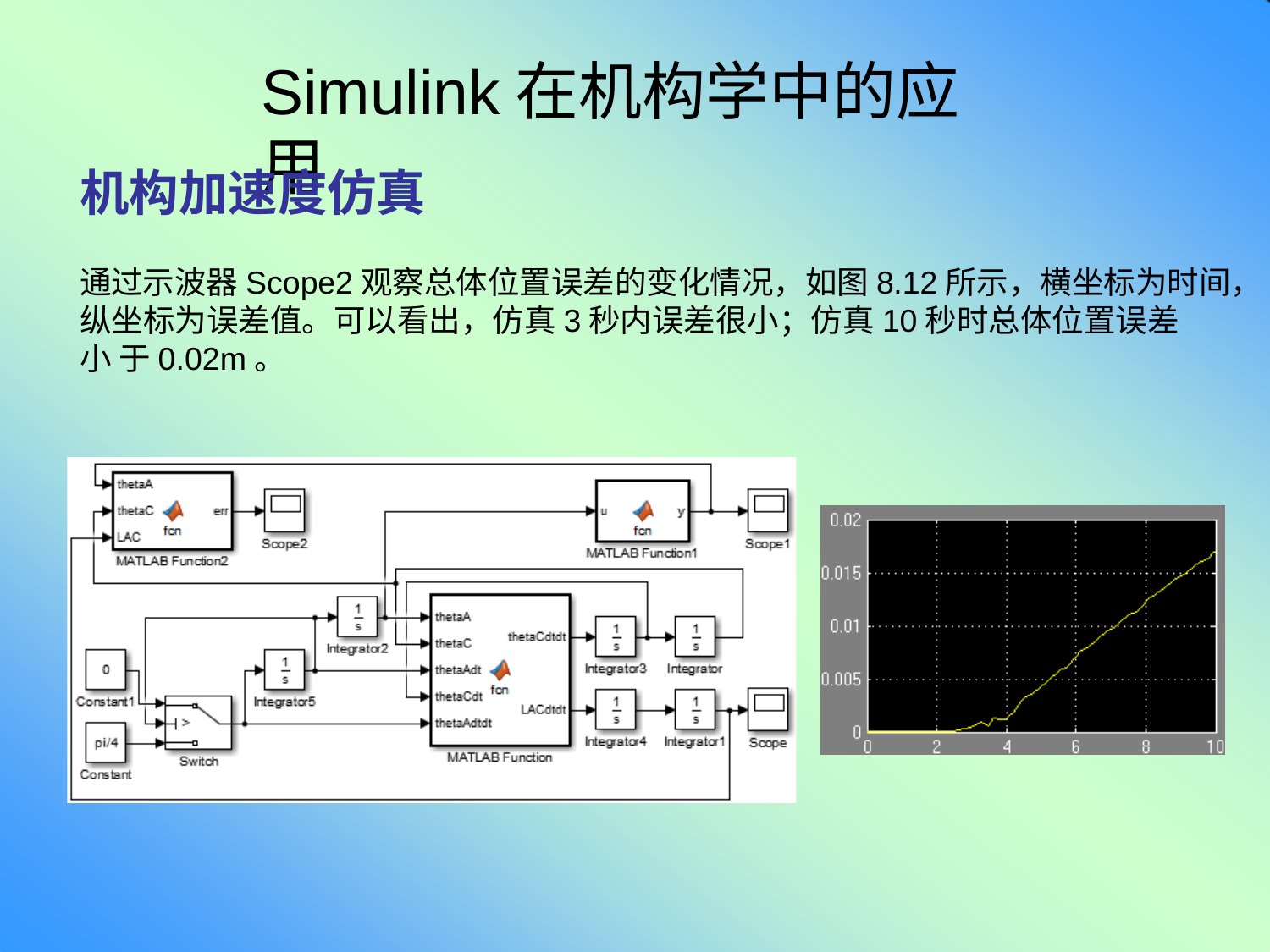

# Simulink在机构学中的应用
机构加速度仿真
通过示波器Scope2观察总体位置误差的变化情况，如图8.12所示，横坐标为时间，
纵坐标为误差值。可以看出，仿真3秒内误差很小；仿真10秒时总体位置误差小 于0.02m。